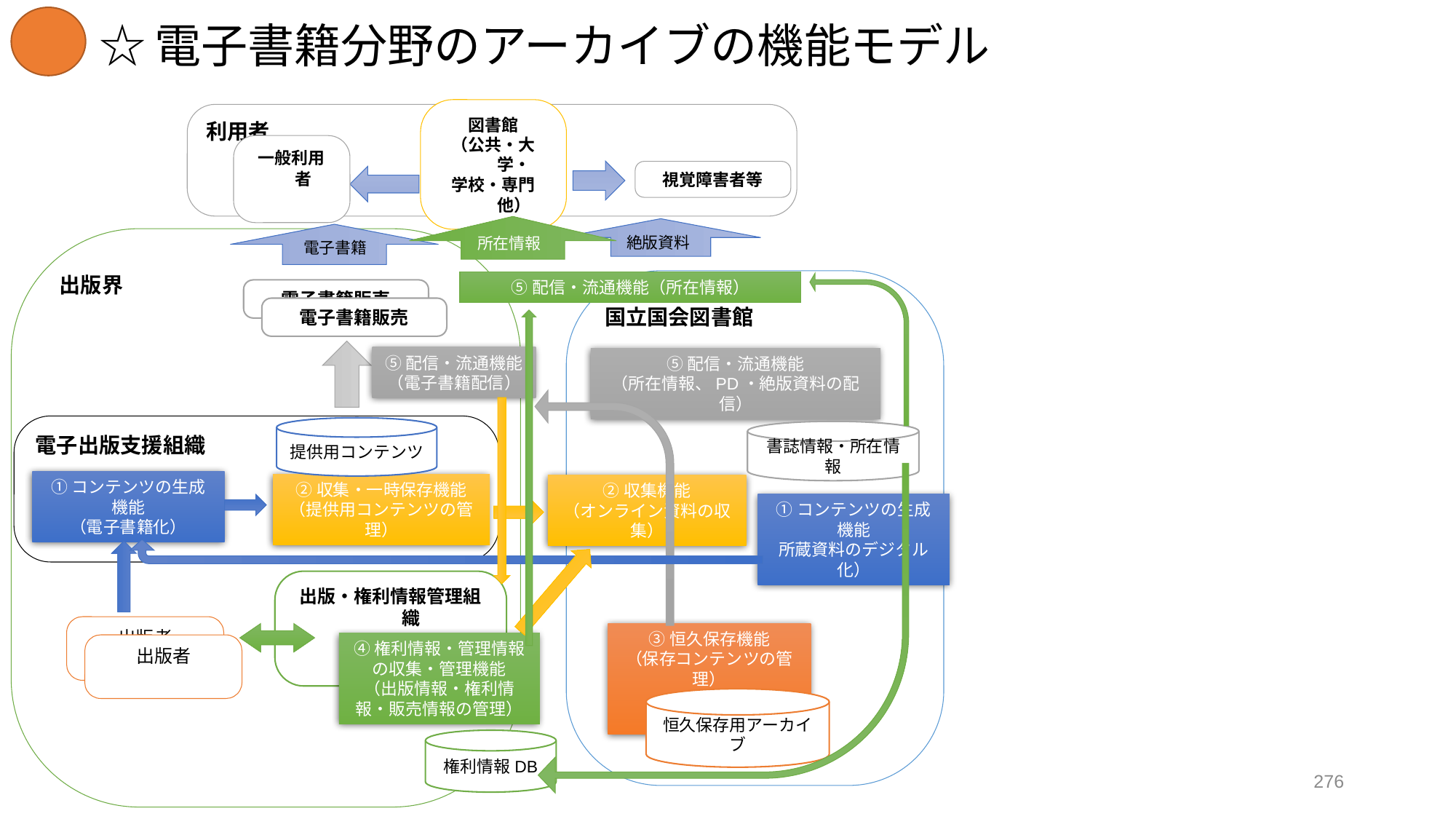

# ☆電子書籍分野のアーカイブの機能モデル

利用者
図書館
（公共・大学・
学校・専門他）

一般利用者

視覚障害者等

絶版資料
所在情報
出版界
電子書籍

国立国会図書館
⑤配信・流通機能（所在情報）

電子書籍販売
電子書籍販売
⑤配信・流通機能
（電子書籍配信）

⑤配信・流通機能
（所在情報、PD・絶版資料の配信）

電子出版支援組織
提供用コンテンツ
書誌情報・所在情報

①コンテンツの生成機能
（電子書籍化）

②収集・一時保存機能
（提供用コンテンツの管理）
②収集機能
（オンライン資料の収集）

①コンテンツの生成機能
所蔵資料のデジタル化）

出版・権利情報管理組織

出版者

④権利情報・管理情報の収集・管理機能
（出版情報・権利情報・販売情報の管理）
③恒久保存機能
（保存コンテンツの管理）

出版者

恒久保存用アーカイブ
権利情報DB
276